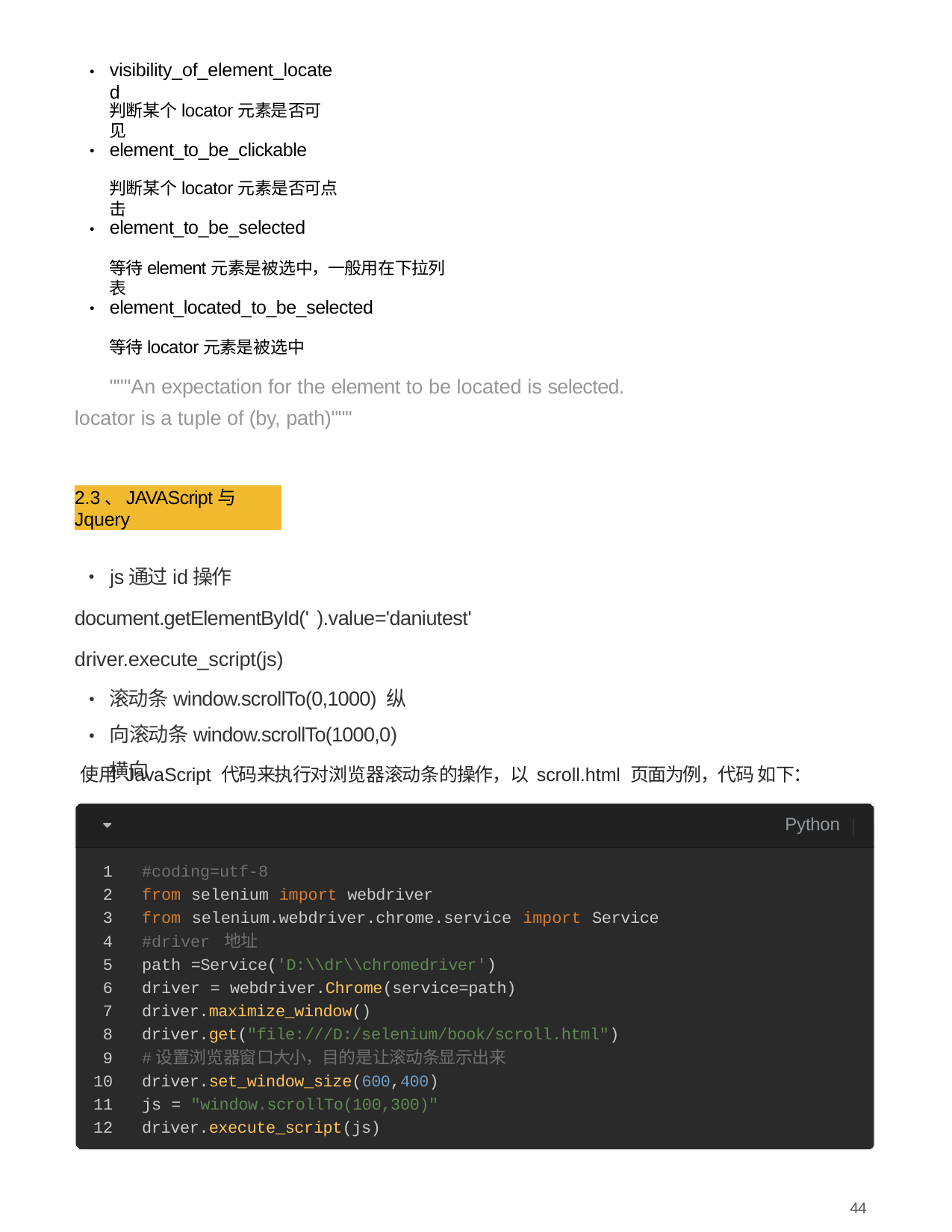

visibility_of_element_located
●
判断某个locator元素是否可⻅
element_to_be_clickable
●
判断某个locator元素是否可点击
element_to_be_selected
●
等待element元素是被选中，⼀般⽤在下拉列表
element_located_to_be_selected
●
等待locator元素是被选中
"""An expectation for the element to be located is selected. locator is a tuple of (by, path)"""
2.3、JAVAScript与Jquery
js通过id操作
’
document.getElementById(' ).value='daniutest'
driver.execute_script(js)
滚动条window.scrollTo(0,1000) 纵向滚动条window.scrollTo(1000,0) 横向
●
●
使⽤ JavaScript 代码来执⾏对浏览器滚动条的操作，以 scroll.html ⻚⾯为例，代码 如下：
Python

#coding=utf-8
from selenium import webdriver
from selenium.webdriver.chrome.service import Service
#driver 地址
path =Service('D:\\dr\\chromedriver')
driver = webdriver.Chrome(service=path)
driver.maximize_window()
driver.get("file:///D:/selenium/book/scroll.html")
#设置浏览器窗⼝⼤⼩，⽬的是让滚动条显示出来
driver.set_window_size(600,400)
js = "window.scrollTo(100,300)"
driver.execute_script(js)

44